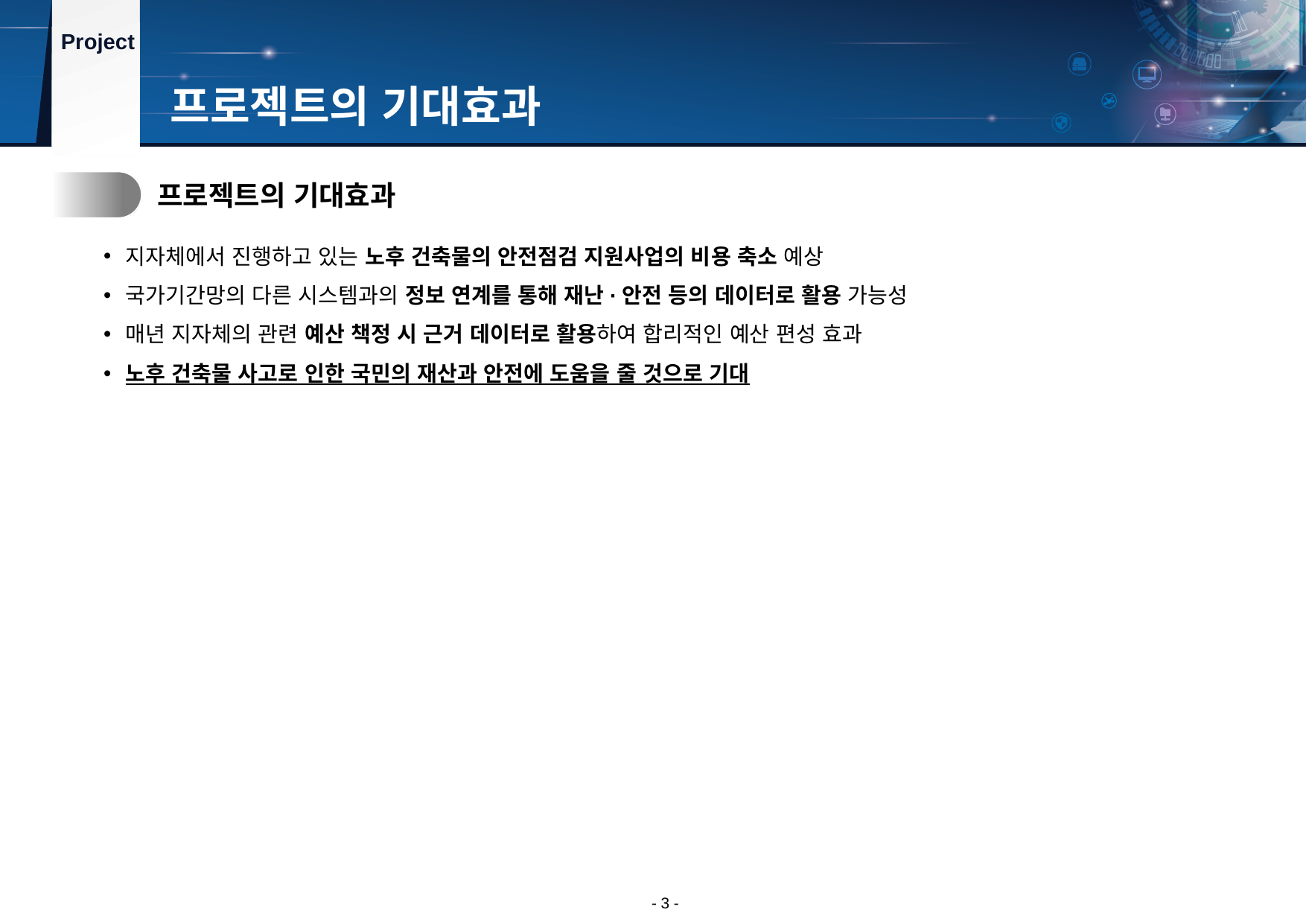

프로젝트의 기대효과

1.
프로젝트의 기대효과
지자체에서 진행하고 있는 노후 건축물의 안전점검 지원사업의 비용 축소 예상
국가기간망의 다른 시스템과의 정보 연계를 통해 재난·안전 등의 데이터로 활용 가능성
매년 지자체의 관련 예산 책정 시 근거 데이터로 활용하여 합리적인 예산 편성 효과
노후 건축물 사고로 인한 국민의 재산과 안전에 도움을 줄 것으로 기대
- 3 -